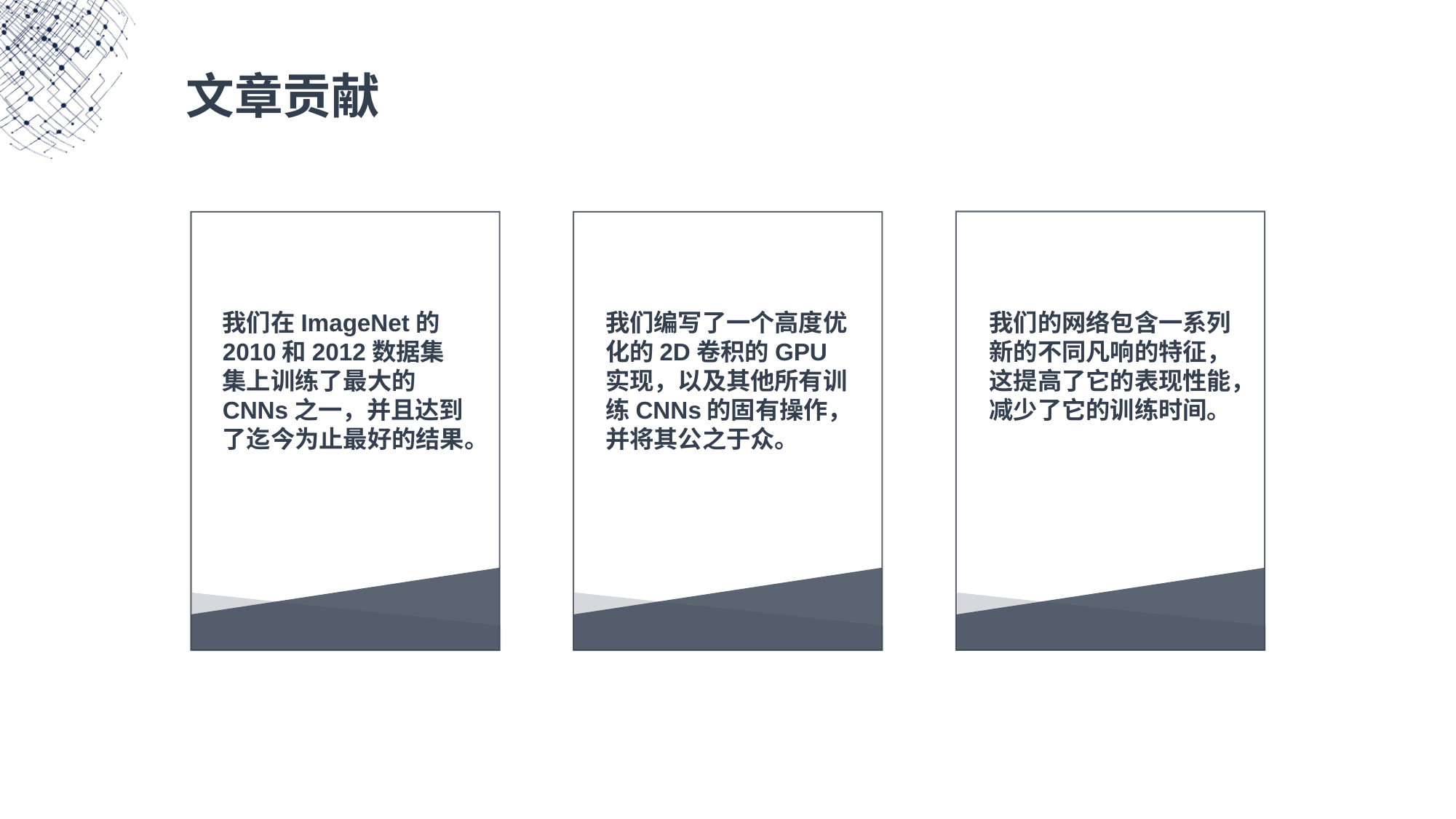

文章贡献

我们在ImageNet的2010和2012数据集集上训练了最大的CNNs之一，并且达到了迄今为止最好的结果。
我们编写了一个高度优化的2D卷积的GPU实现，以及其他所有训练CNNs的固有操作，并将其公之于众。
我们的网络包含一系列新的不同凡响的特征，这提高了它的表现性能，减少了它的训练时间。